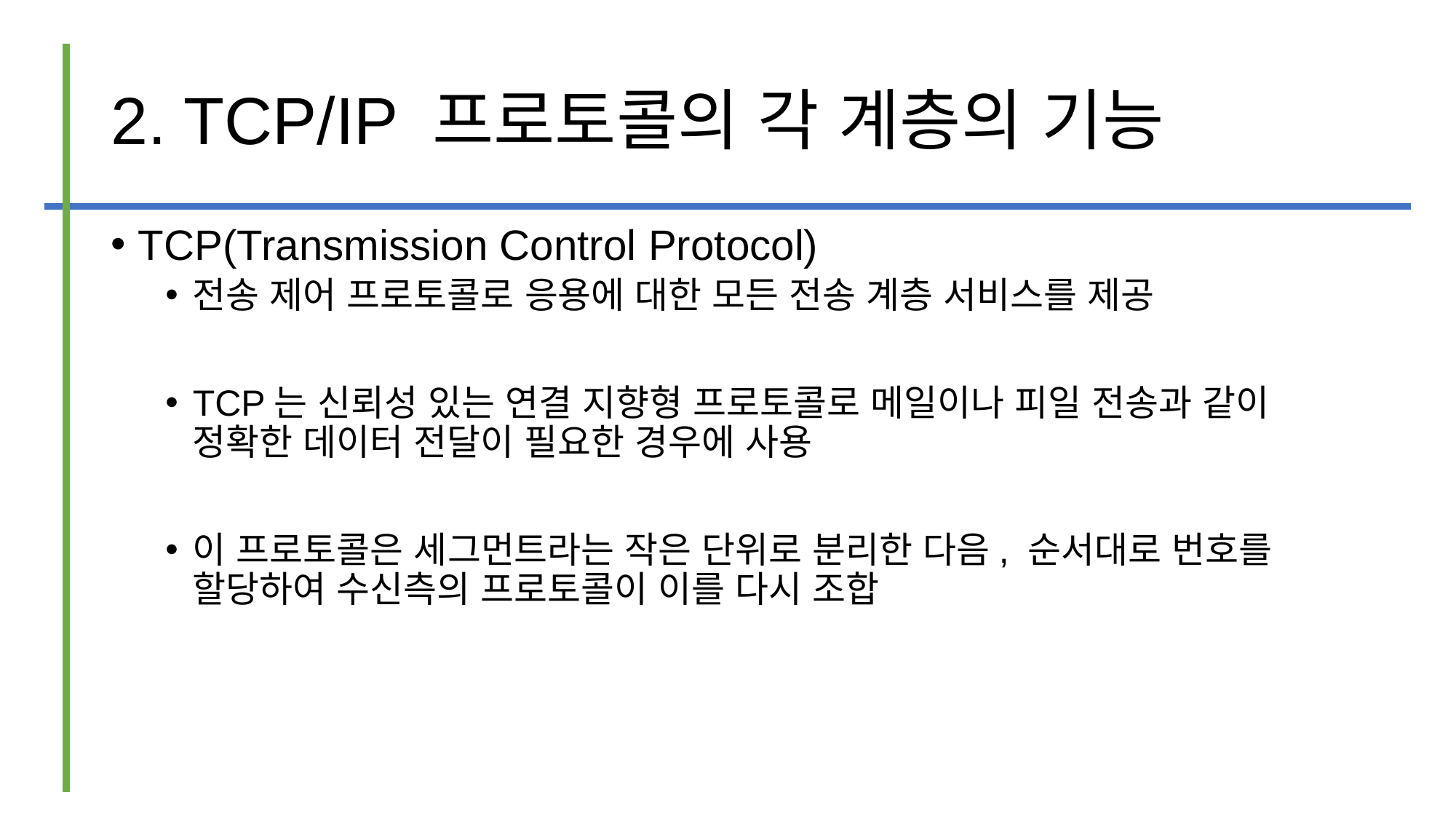

# 2. TCP/IP 프로토콜의 각 계층의 기능
TCP(Transmission Control Protocol)
전송 제어 프로토콜로 응용에 대한 모든 전송 계층 서비스를 제공

TCP는 신뢰성 있는 연결 지향형 프로토콜로 메일이나 피일 전송과 같이 정확한 데이터 전달이 필요한 경우에 사용

이 프로토콜은 세그먼트라는 작은 단위로 분리한 다음, 순서대로 번호를 할당하여 수신측의 프로토콜이 이를 다시 조합